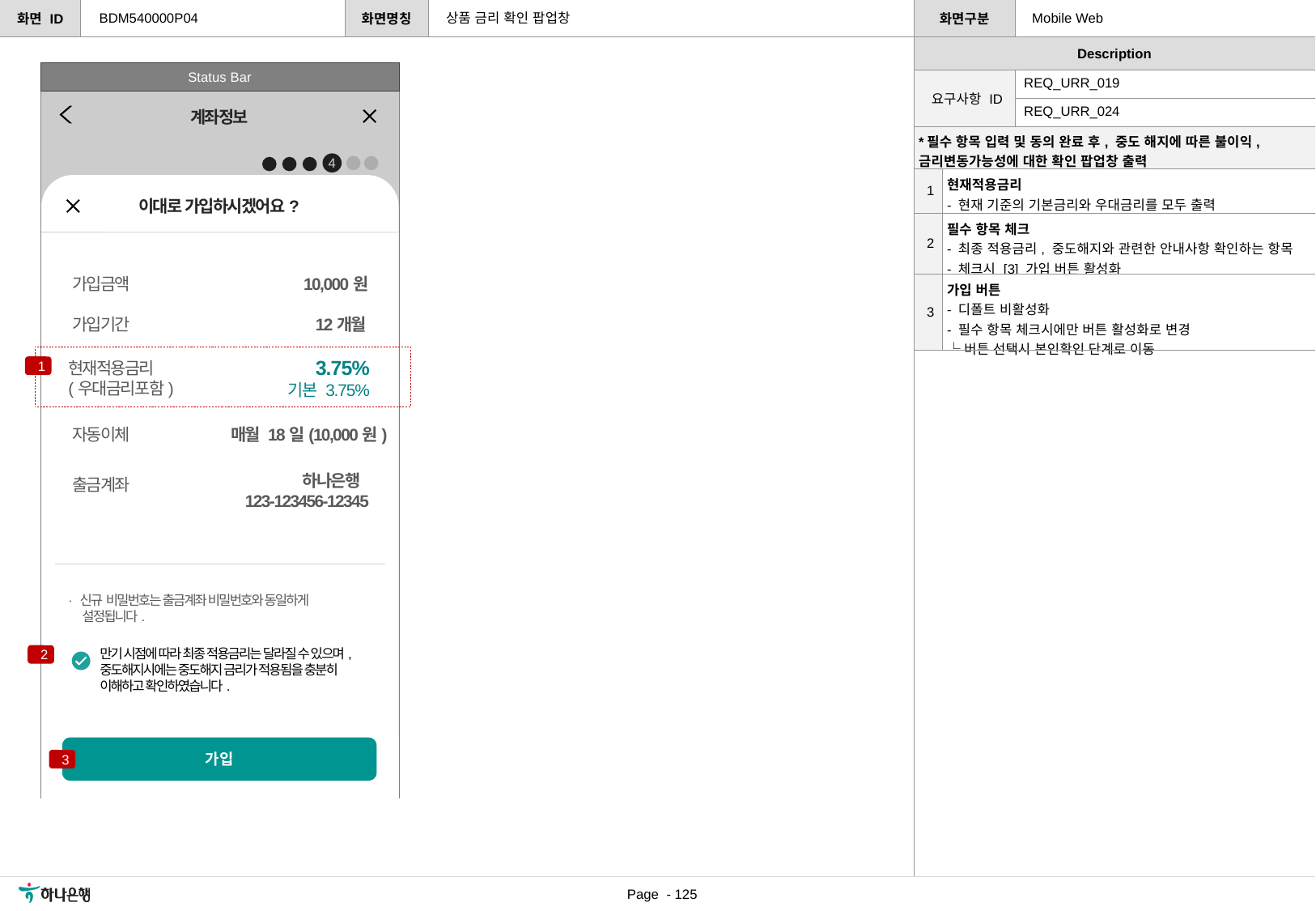

상품 금리 확인 팝업창
BDM540000P04
Mobile Web
Status Bar

| 요구사항 ID | REQ\_URR\_019 |
| --- | --- |
|  | REQ\_URR\_024 |

계좌정보
| \*필수 항목 입력 및 동의 완료 후, 중도 해지에 따른 불이익, 금리변동가능성에 대한 확인 팝업창 출력 |  |
| --- | --- |
| 1 | 현재적용금리 - 현재 기준의 기본금리와 우대금리를 모두 출력 |
| 2 | 필수 항목 체크 - 최종 적용금리, 중도해지와 관련한 안내사항 확인하는 항목 - 체크시 [3] 가입 버튼 활성화 |
| 3 | 가입 버튼 - 디폴트 비활성화 - 필수 항목 체크시에만 버튼 활성화로 변경 └ 버튼 선택시 본인확인 단계로 이동 |
4

이대로 가입하시겠어요?
가입금액
10,000원
가입기간
12개월

3.75%
기본 3.75%
1
현재적용금리
(우대금리포함)
자동이체
매월 18일(10,000원)
               하나은행
123-123456-12345
출금계좌
∙   신규  비밀번호는 출금계좌 비밀번호와 동일하게
    설정됩니다.
만기 시점에 따라 최종 적용금리는 달라질 수 있으며, 중도해지시에는 중도해지 금리가 적용됨을 충분히 이해하고 확인하였습니다.
2

가입
3